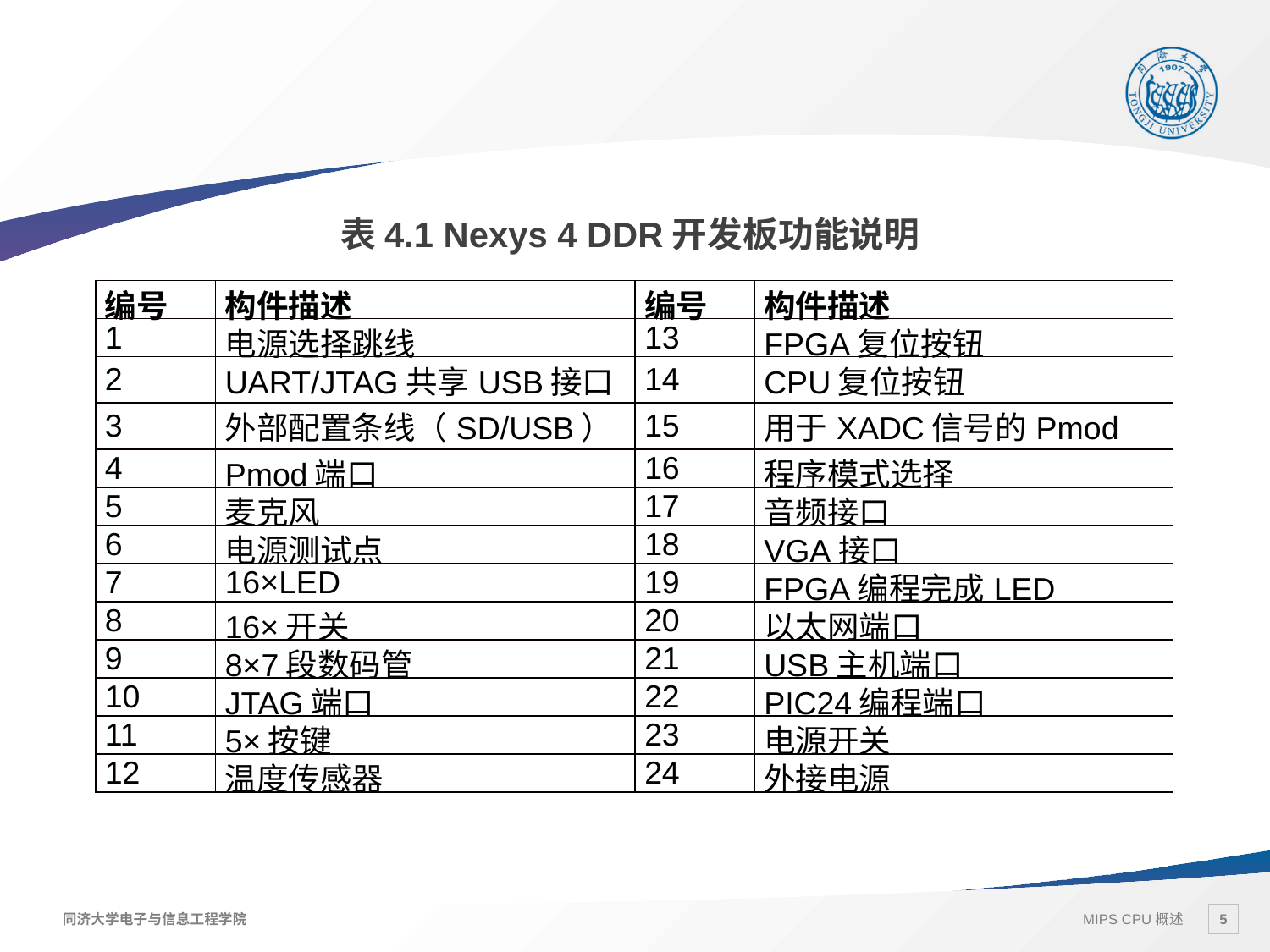

#
表4.1 Nexys 4 DDR开发板功能说明
| 编号 | 构件描述 | 编号 | 构件描述 |
| --- | --- | --- | --- |
| 1 | 电源选择跳线 | 13 | FPGA复位按钮 |
| 2 | UART/JTAG共享USB接口 | 14 | CPU复位按钮 |
| 3 | 外部配置条线（SD/USB） | 15 | 用于XADC信号的Pmod |
| 4 | Pmod端口 | 16 | 程序模式选择 |
| 5 | 麦克风 | 17 | 音频接口 |
| 6 | 电源测试点 | 18 | VGA接口 |
| 7 | 16×LED | 19 | FPGA编程完成LED |
| 8 | 16×开关 | 20 | 以太网端口 |
| 9 | 8×7段数码管 | 21 | USB主机端口 |
| 10 | JTAG端口 | 22 | PIC24编程端口 |
| 11 | 5×按键 | 23 | 电源开关 |
| 12 | 温度传感器 | 24 | 外接电源 |